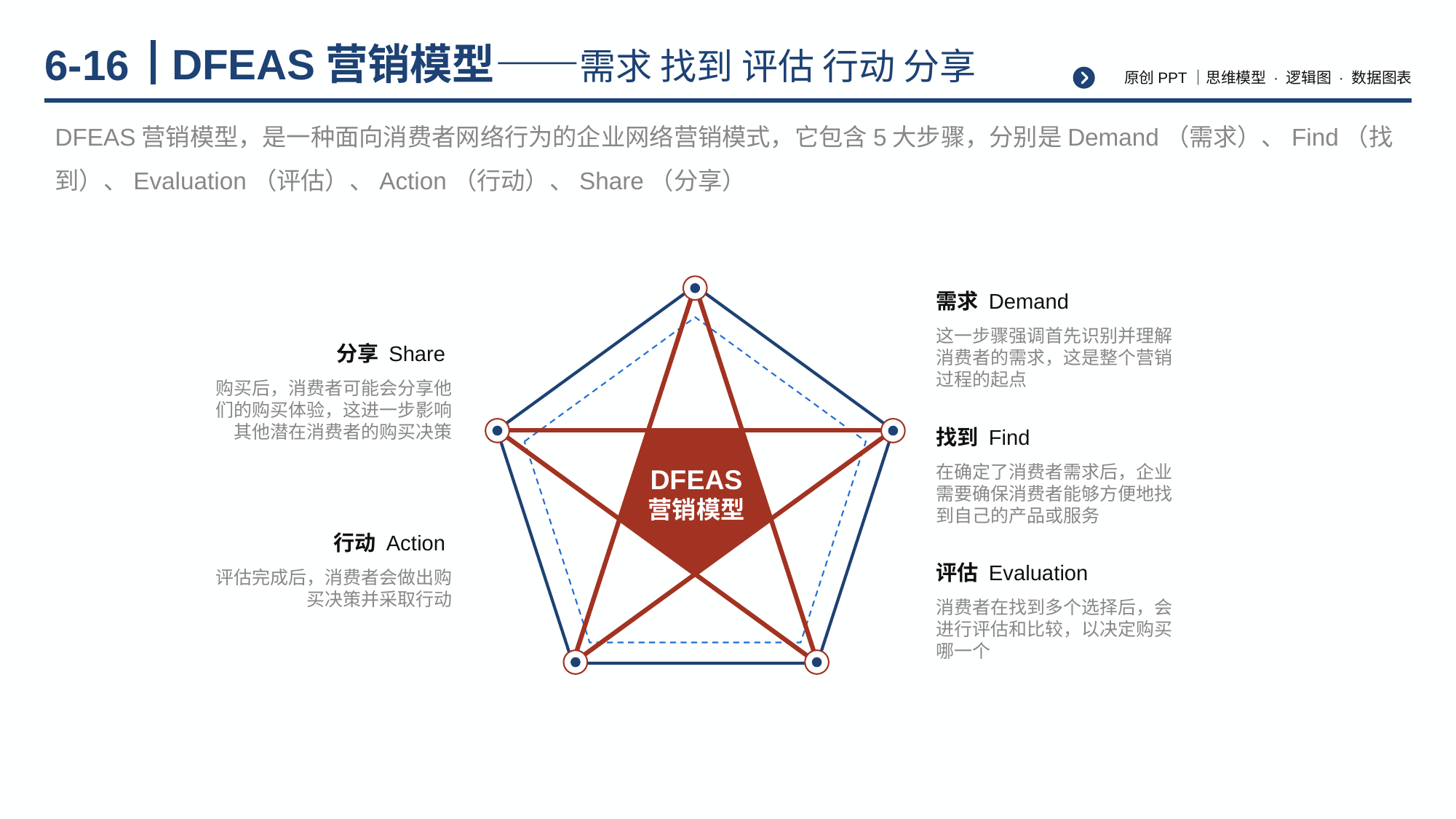

# DFEAS营销模型——需求 找到 评估 行动 分享
6-16
DFEAS营销模型，是一种面向消费者网络行为的企业网络营销模式，它包含5大步骤，分别是Demand（需求）、Find（找到）、Evaluation（评估）、Action（行动）、Share（分享）

DFEAS
营销模型

需求 Demand
这一步骤强调首先识别并理解消费者的需求，这是整个营销过程的起点
分享 Share
购买后，消费者可能会分享他们的购买体验，这进一步影响其他潜在消费者的购买决策
找到 Find
在确定了消费者需求后，企业需要确保消费者能够方便地找到自己的产品或服务
行动 Action
评估完成后，消费者会做出购买决策并采取行动
评估 Evaluation
消费者在找到多个选择后，会进行评估和比较，以决定购买哪一个